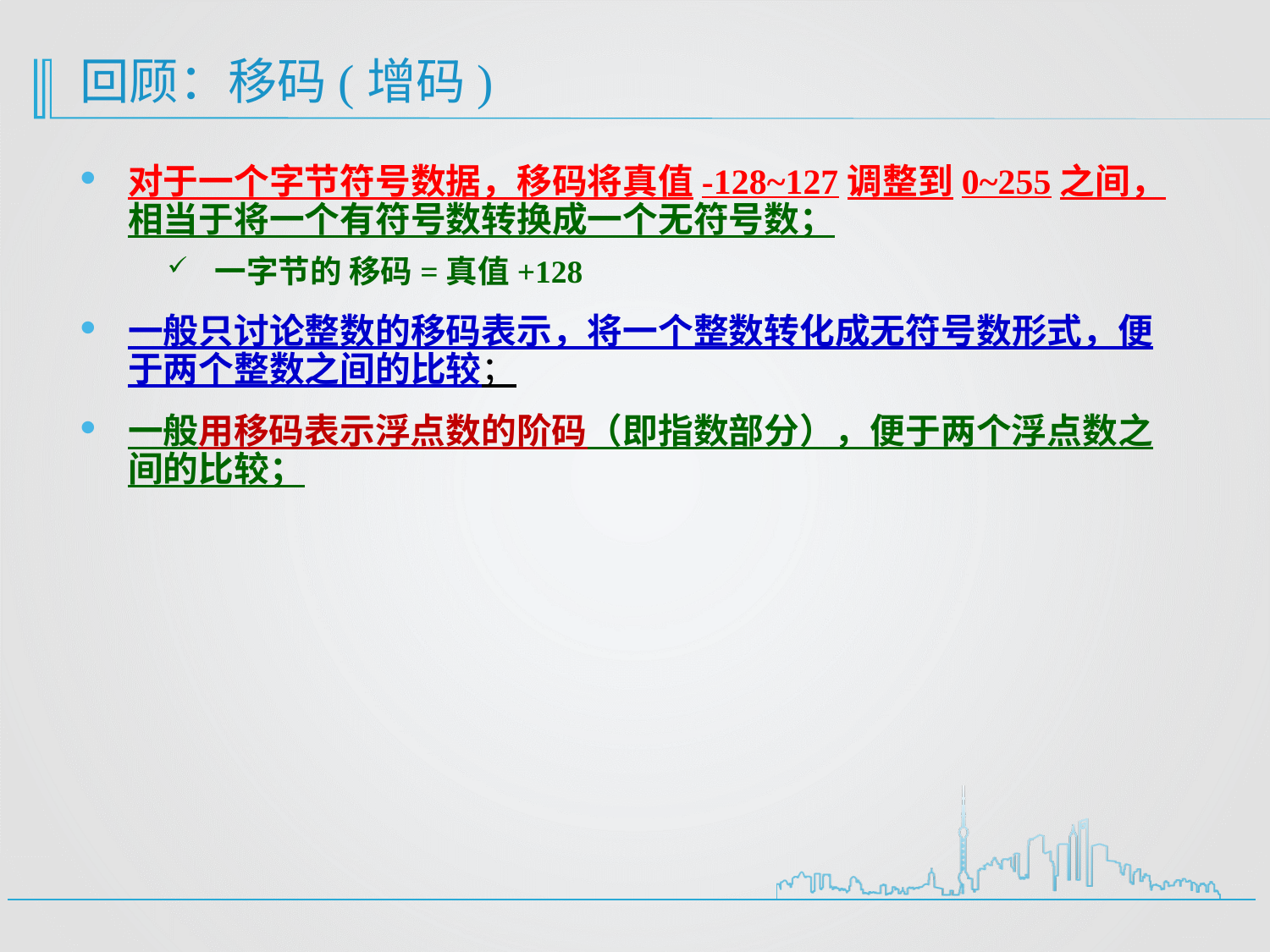

# 回顾：移码(增码)
对于一个字节符号数据，移码将真值-128~127调整到0~255之间，相当于将一个有符号数转换成一个无符号数；
一字节的 移码=真值+128
一般只讨论整数的移码表示，将一个整数转化成无符号数形式，便于两个整数之间的比较；
一般用移码表示浮点数的阶码（即指数部分），便于两个浮点数之间的比较；